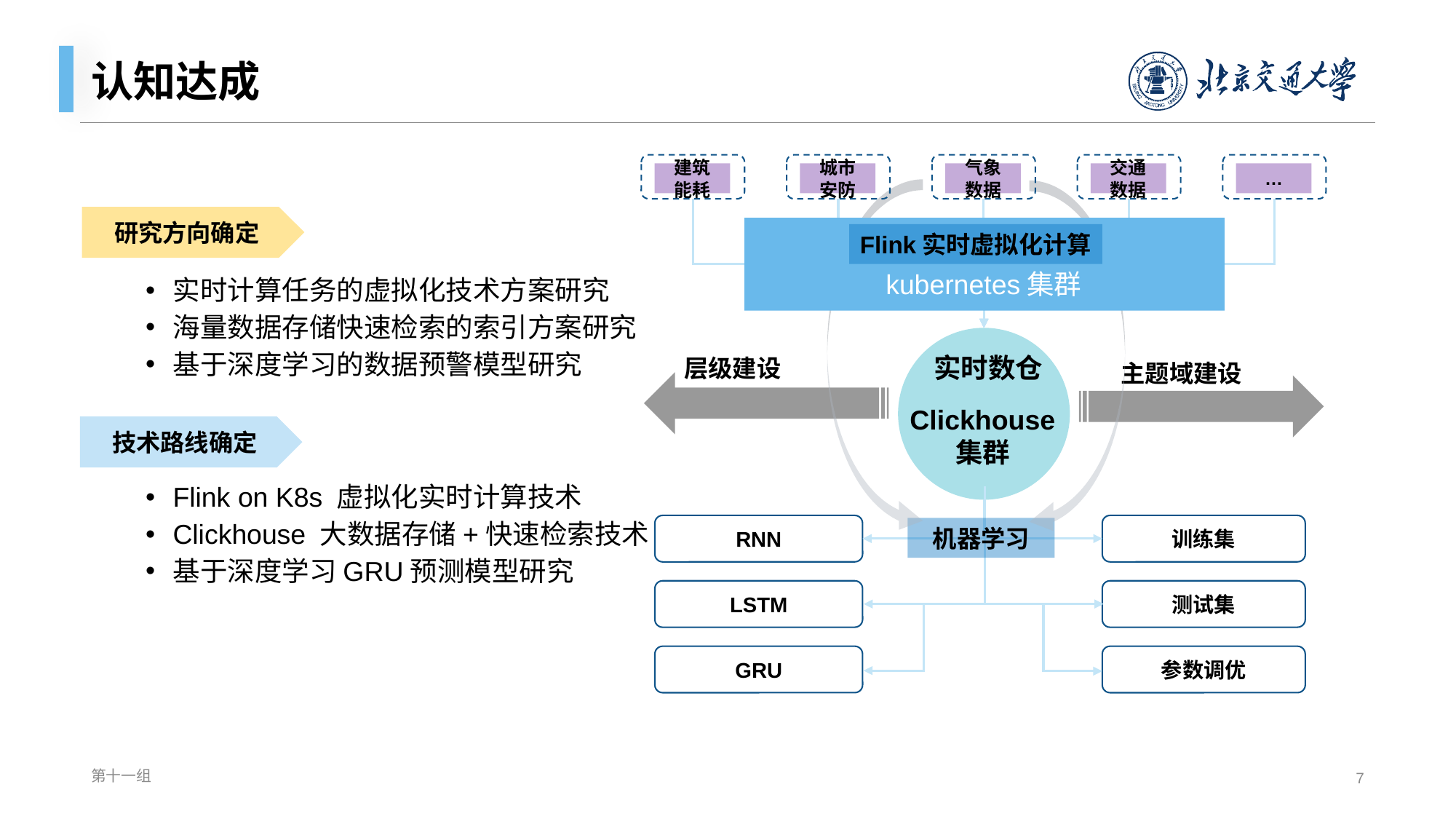

# 认知达成

实时计算任务的虚拟化技术方案研究
海量数据存储快速检索的索引方案研究
基于深度学习的数据预警模型研究

Flink on K8s 虚拟化实时计算技术
Clickhouse 大数据存储+快速检索技术
基于深度学习GRU预测模型研究

建筑能耗

城市安防

气象数据

交通数据

…

研究方向确定

Flink实时虚拟化计算
kubernetes集群

实时数仓
层级建设
主题域建设

Clickhouse
集群
技术路线确定
RNN
训练集
机器学习
LSTM
测试集
GRU
参数调优
第十一组
7